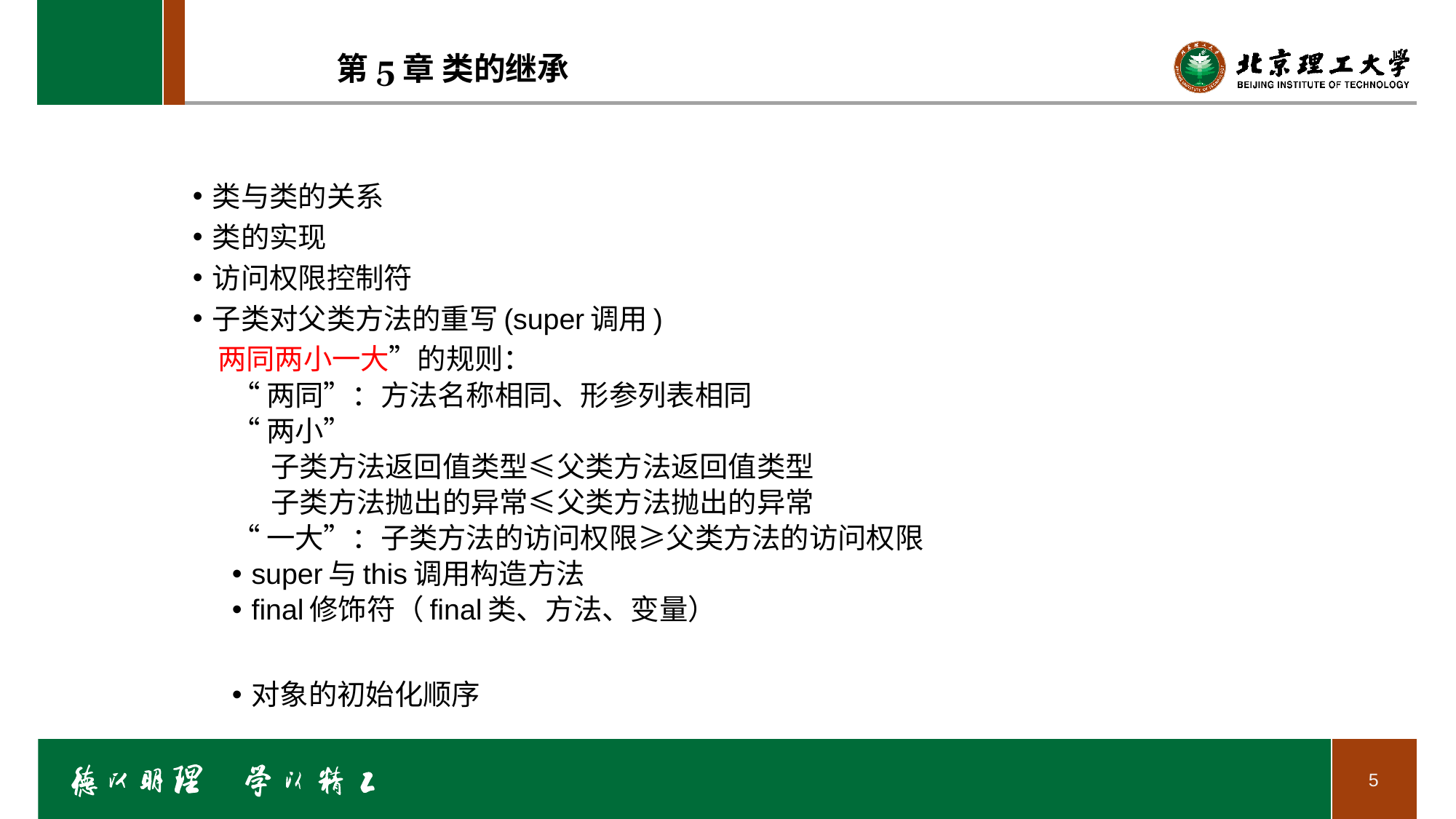

# 第5章 类的继承
类与类的关系
类的实现
访问权限控制符
子类对父类方法的重写(super调用)
   两同两小一大”的规则：
“两同”：方法名称相同、形参列表相同
“两小”
子类方法返回值类型≤父类方法返回值类型
子类方法抛出的异常≤父类方法抛出的异常
“一大”：子类方法的访问权限≥父类方法的访问权限
super与this调用构造方法
final修饰符（final类、方法、变量）

对象的初始化顺序